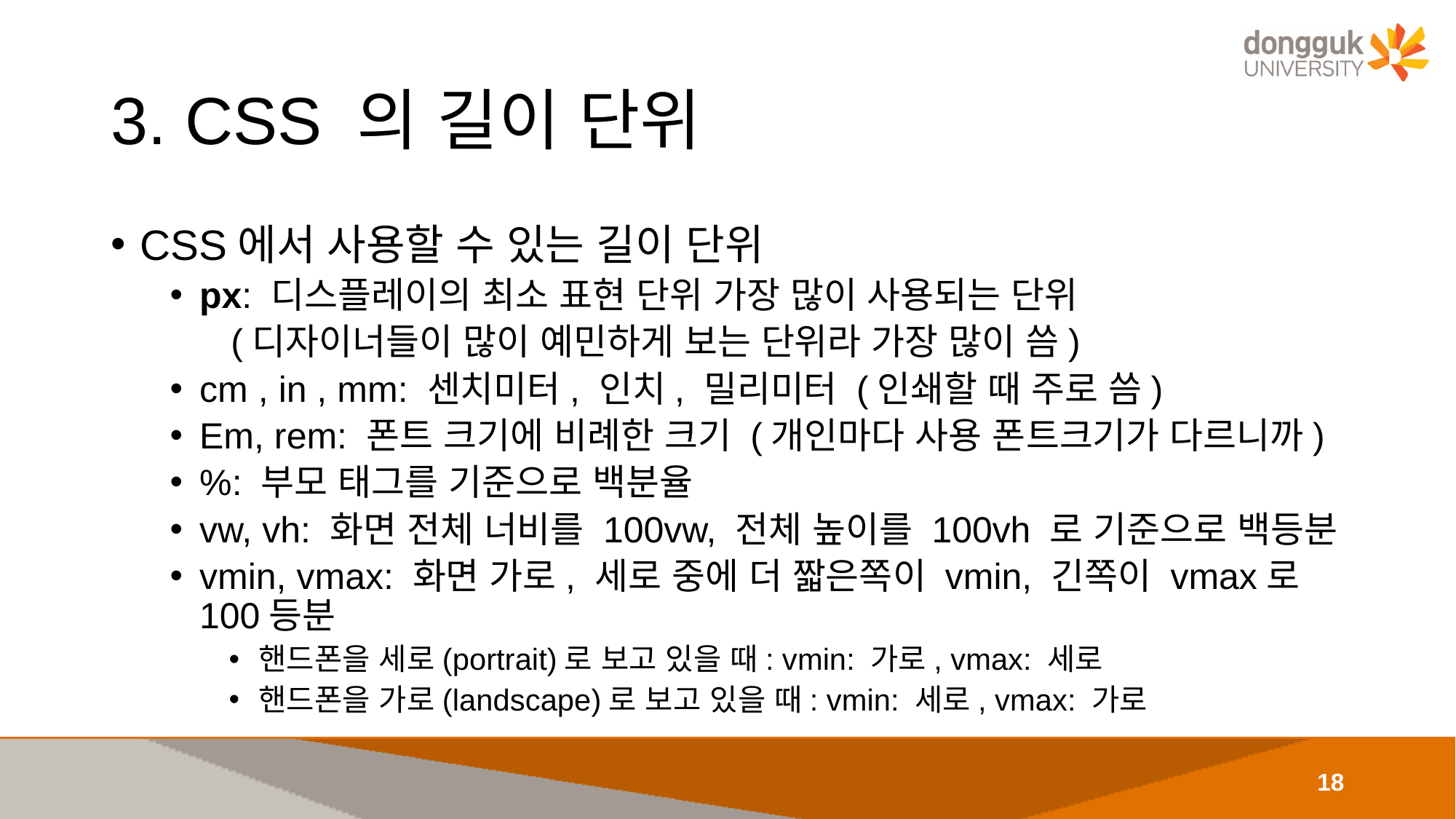

# 3. CSS 의 길이 단위
CSS에서 사용할 수 있는 길이 단위
px: 디스플레이의 최소 표현 단위 가장 많이 사용되는 단위
      (디자이너들이 많이 예민하게 보는 단위라 가장 많이 씀)
cm , in , mm: 센치미터, 인치, 밀리미터 (인쇄할 때 주로 씀)
Em, rem: 폰트 크기에 비례한 크기 (개인마다 사용 폰트크기가 다르니까)
%: 부모 태그를 기준으로 백분율
vw, vh: 화면 전체 너비를 100vw, 전체 높이를 100vh 로 기준으로 백등분
vmin, vmax: 화면 가로, 세로 중에 더 짧은쪽이 vmin, 긴쪽이 vmax로 100등분
핸드폰을 세로(portrait)로 보고 있을 때: vmin: 가로, vmax: 세로
핸드폰을 가로(landscape)로 보고 있을 때: vmin: 세로, vmax: 가로

18